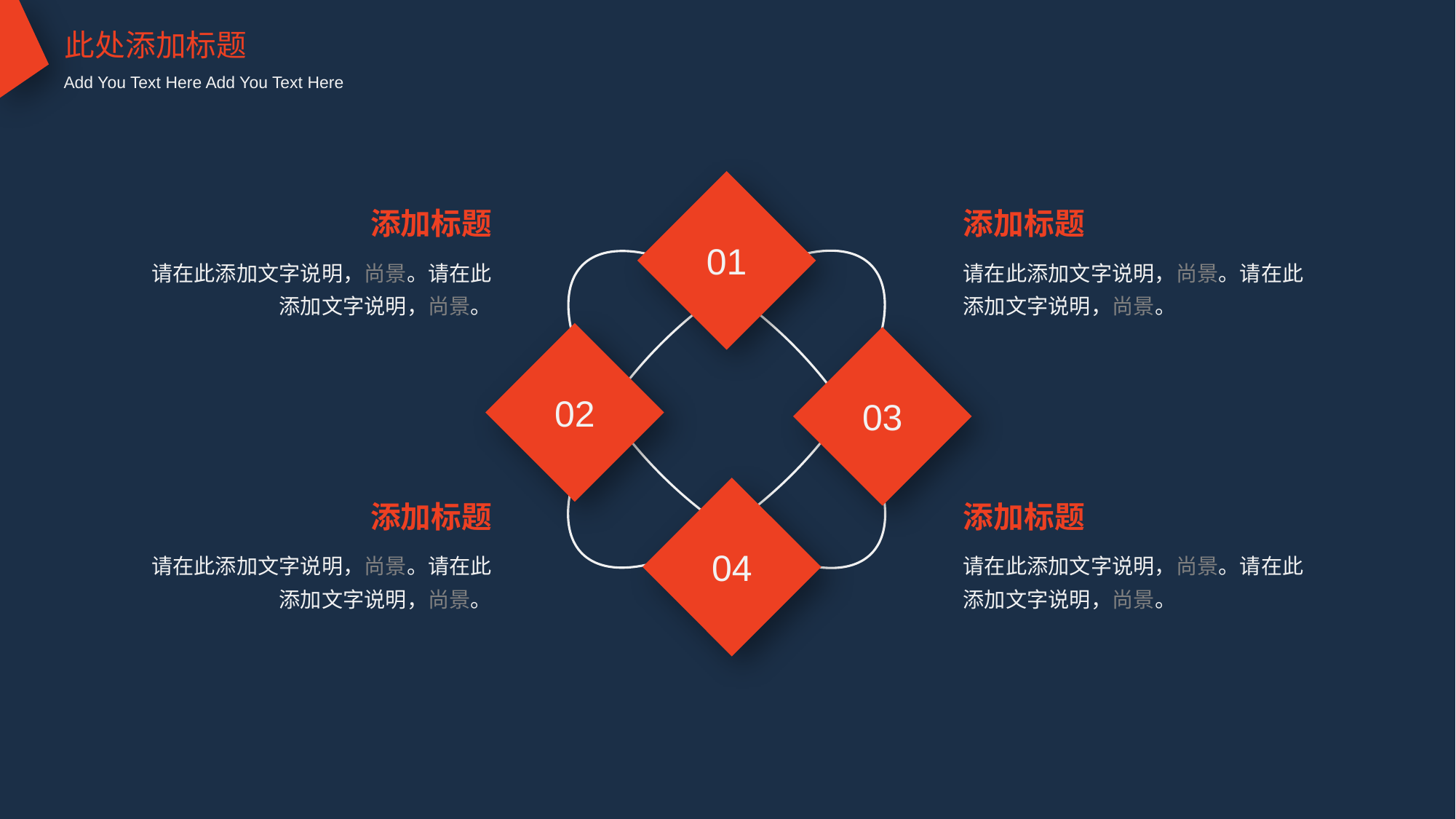

此处添加标题
Add You Text Here Add You Text Here
01
添加标题
添加标题
请在此添加文字说明，尚景。请在此添加文字说明，尚景。
请在此添加文字说明，尚景。请在此添加文字说明，尚景。

02
03
04
添加标题
添加标题
请在此添加文字说明，尚景。请在此添加文字说明，尚景。
请在此添加文字说明，尚景。请在此添加文字说明，尚景。